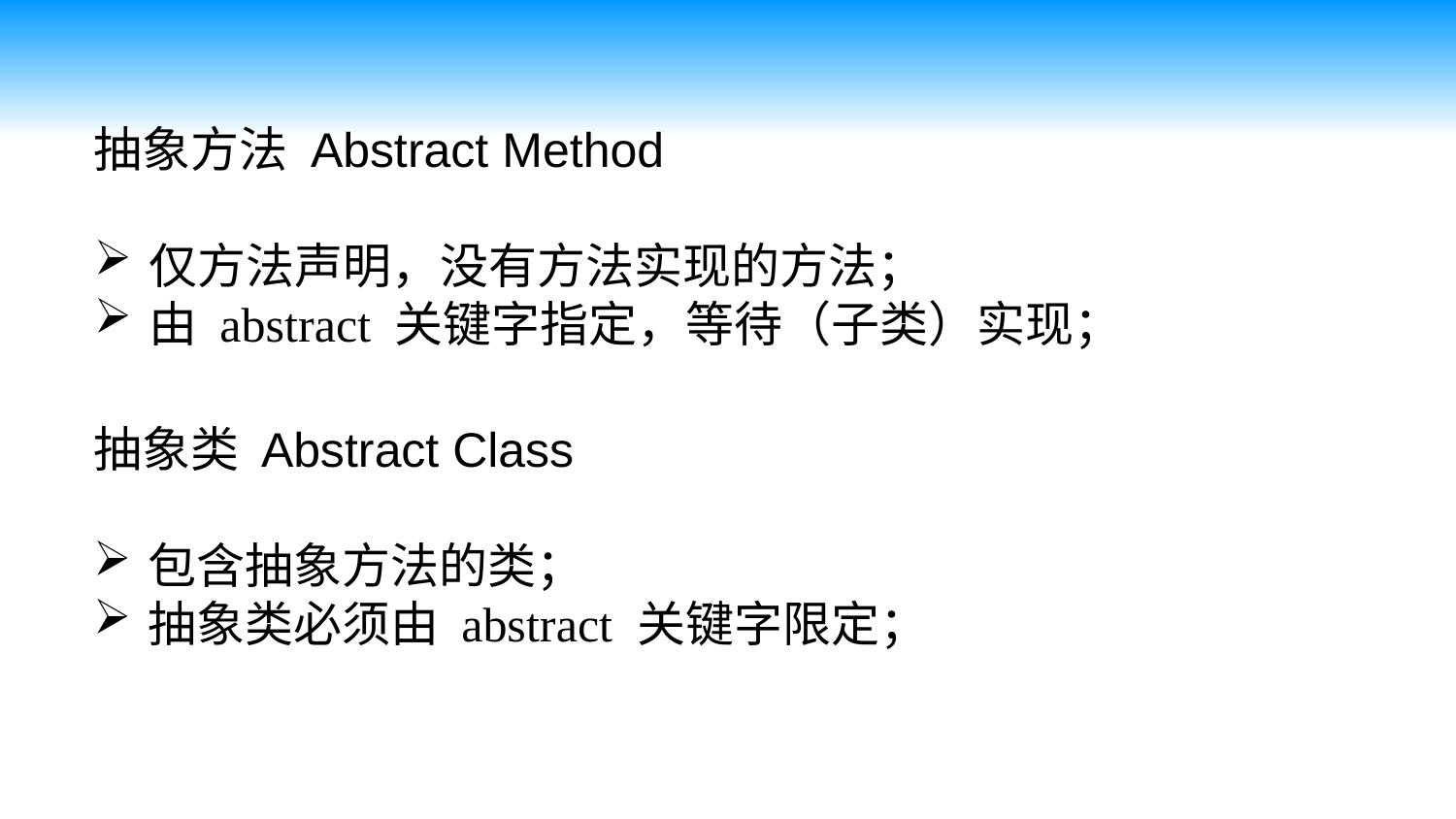

抽象方法 Abstract Method

仅方法声明，没有方法实现的方法；
由 abstract 关键字指定，等待（子类）实现；
抽象类 Abstract Class

包含抽象方法的类；
抽象类必须由 abstract 关键字限定；